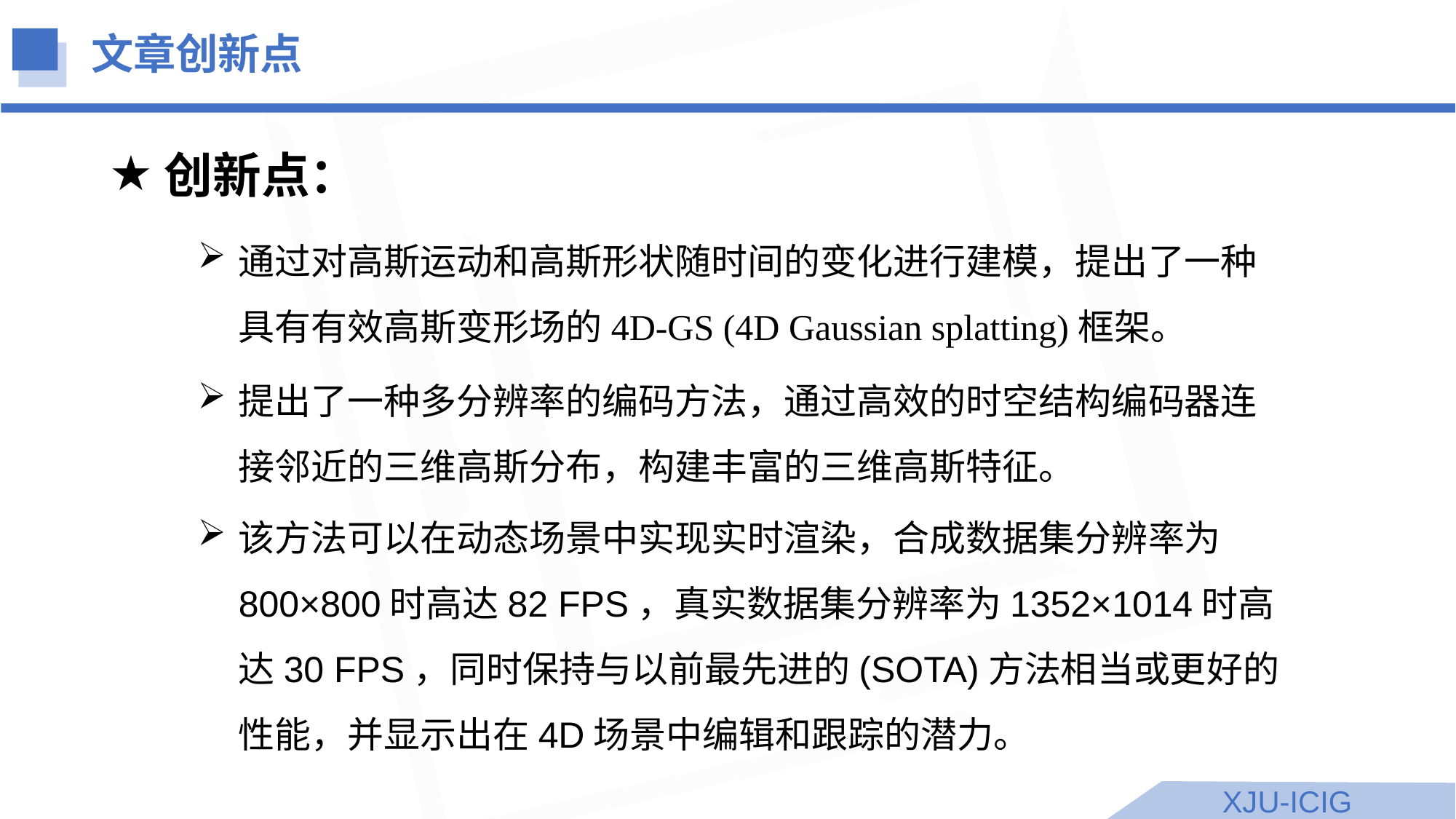

文章创新点

创新点：
通过对高斯运动和高斯形状随时间的变化进行建模，提出了一种具有有效高斯变形场的4D-GS (4D Gaussian splatting)框架。
提出了一种多分辨率的编码方法，通过高效的时空结构编码器连接邻近的三维高斯分布，构建丰富的三维高斯特征。
该方法可以在动态场景中实现实时渲染，合成数据集分辨率为800×800时高达82 FPS，真实数据集分辨率为1352×1014时高达30 FPS，同时保持与以前最先进的(SOTA)方法相当或更好的性能，并显示出在4D场景中编辑和跟踪的潜力。
XJU-ICIG